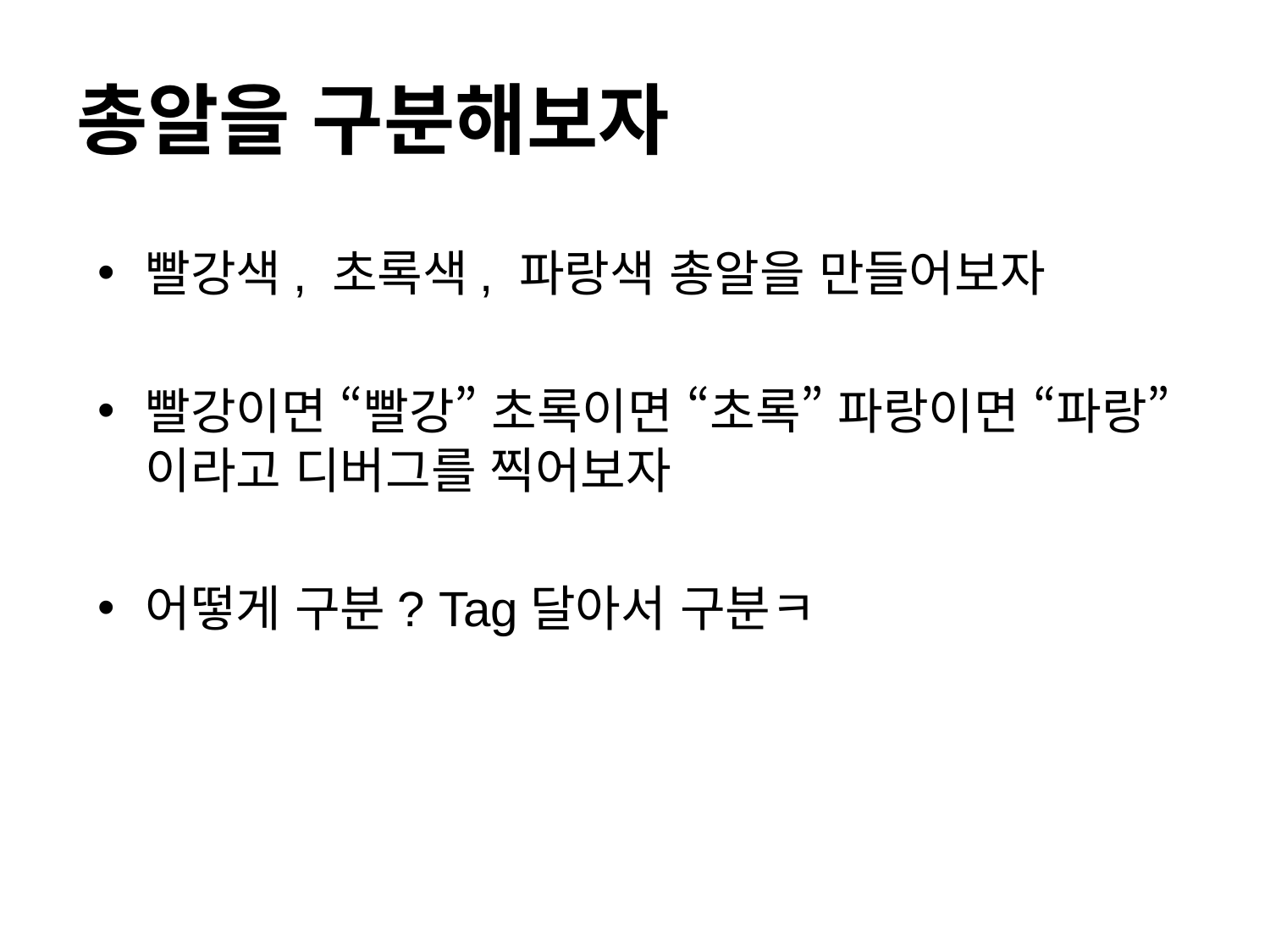

# 총알을 구분해보자
빨강색, 초록색, 파랑색 총알을 만들어보자

빨강이면 “빨강” 초록이면 “초록” 파랑이면 “파랑”이라고 디버그를 찍어보자

어떻게 구분? Tag달아서 구분ㅋ